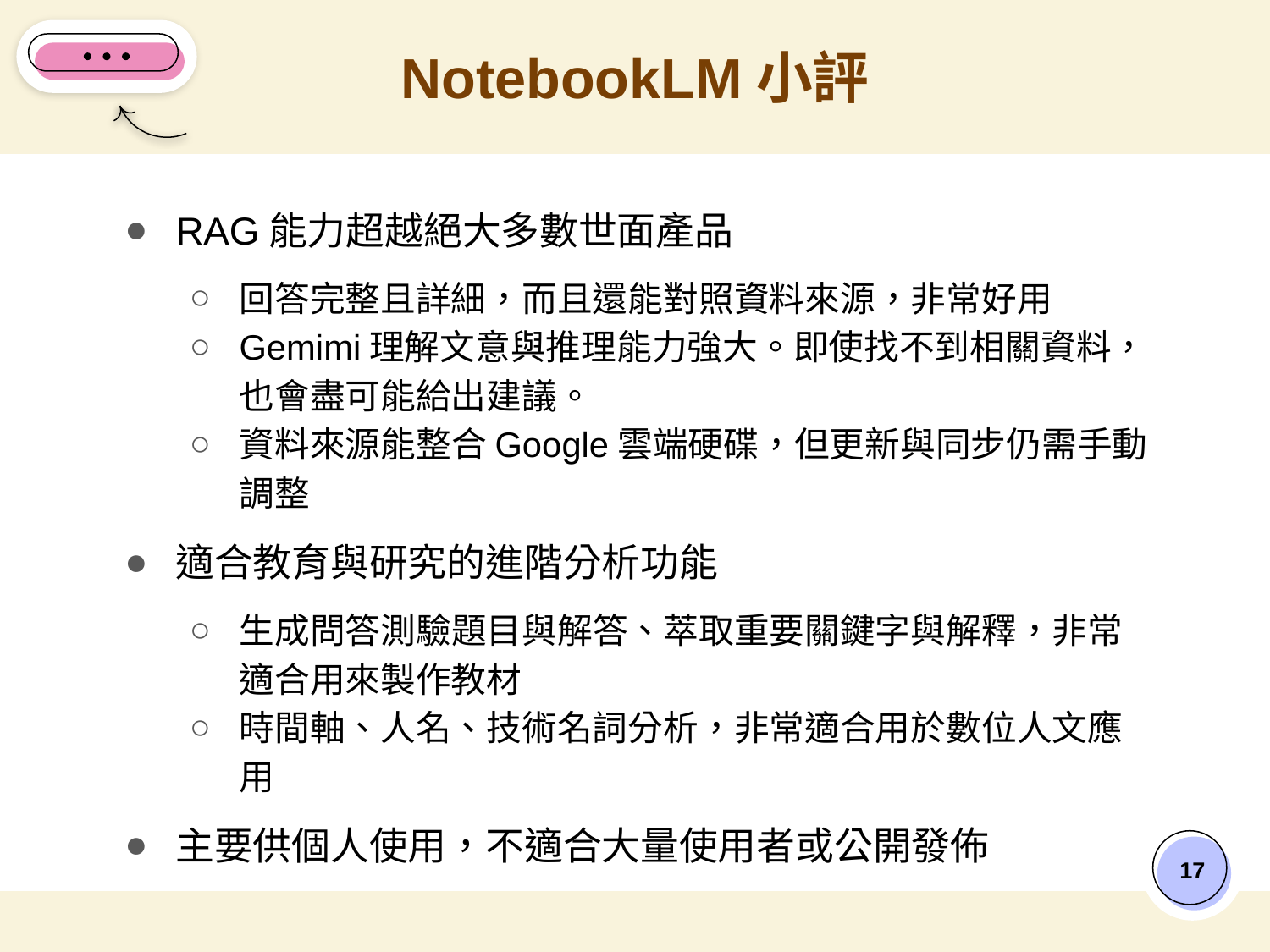

# NotebookLM小評
RAG能力超越絕大多數世面產品
回答完整且詳細，而且還能對照資料來源，非常好用
Gemimi理解文意與推理能力強大。即使找不到相關資料，也會盡可能給出建議。
資料來源能整合Google雲端硬碟，但更新與同步仍需手動調整
適合教育與研究的進階分析功能
生成問答測驗題目與解答、萃取重要關鍵字與解釋，非常適合用來製作教材
時間軸、人名、技術名詞分析，非常適合用於數位人文應用
主要供個人使用，不適合大量使用者或公開發佈
17